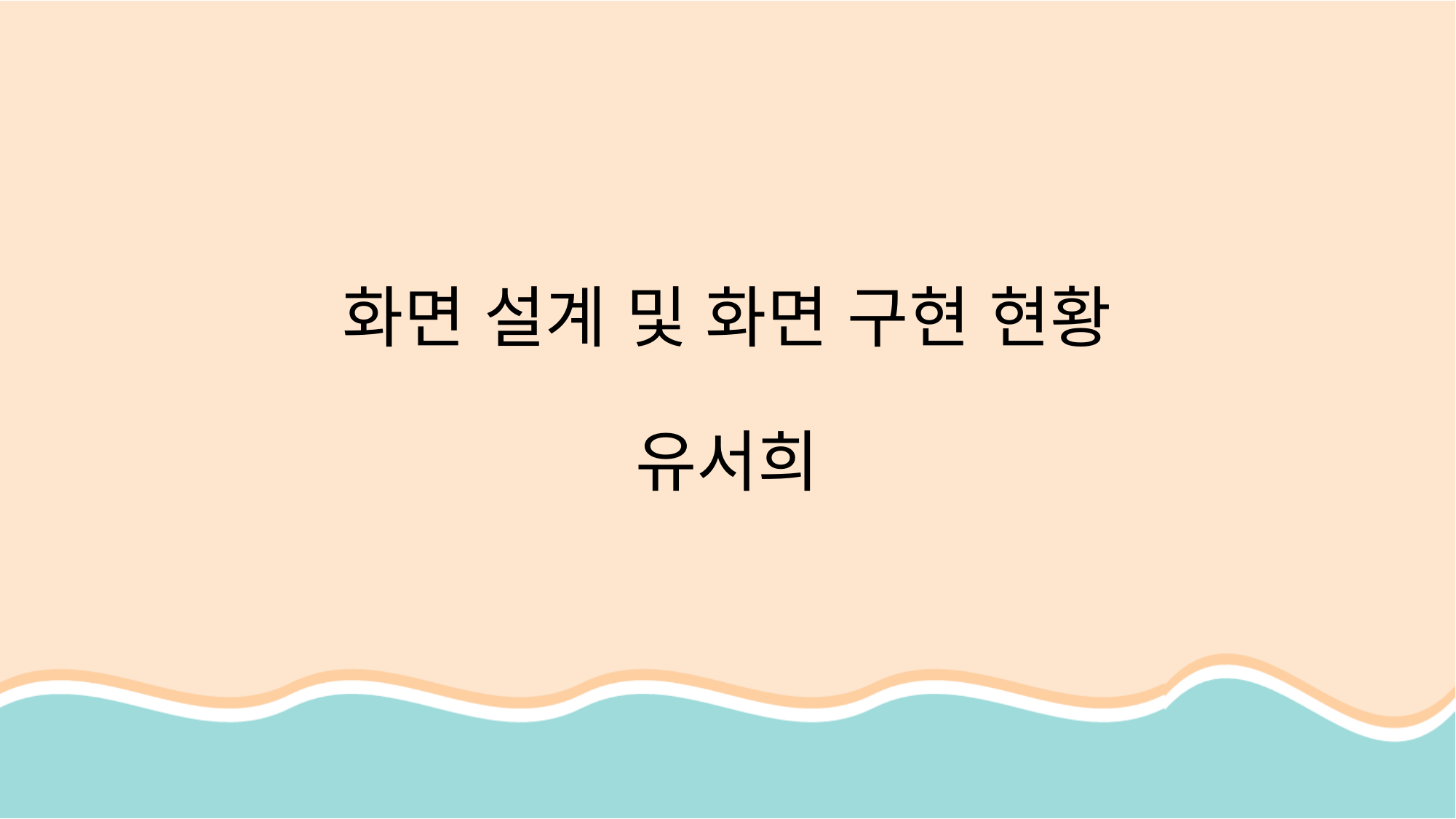

# 화면 설계 및 화면 구현 현황 유서희